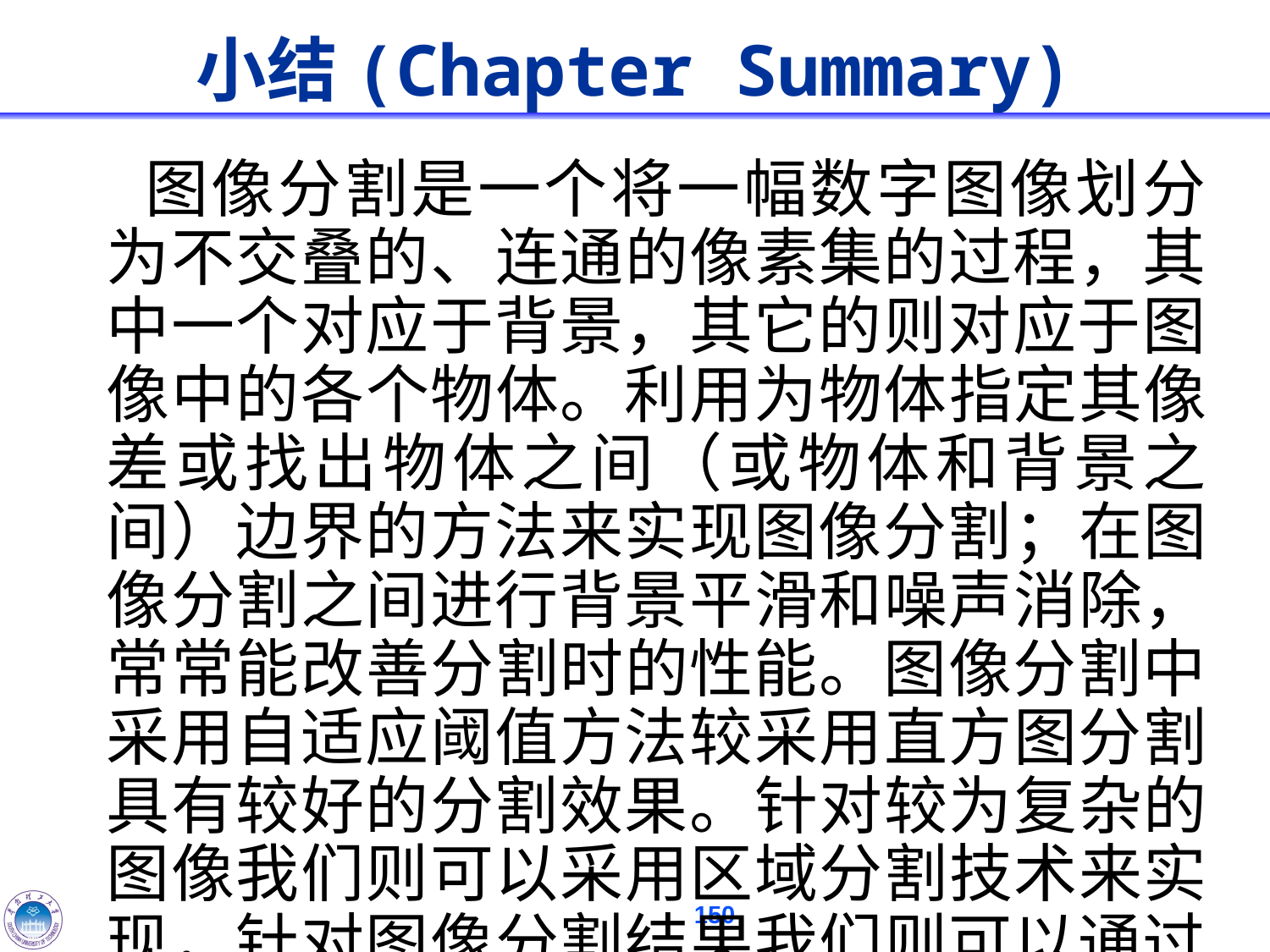

# 小结(Chapter Summary)
   图像分割是一个将一幅数字图像划分为不交叠的、连通的像素集的过程，其中一个对应于背景，其它的则对应于图像中的各个物体。利用为物体指定其像差或找出物体之间（或物体和背景之间）边界的方法来实现图像分割；在图像分割之间进行背景平滑和噪声消除，常常能改善分割时的性能。图像分割中采用自适应阈值方法较采用直方图分割具有较好的分割效果。针对较为复杂的图像我们则可以采用区域分割技术来实现，针对图像分割结果我们则可以通过采用隶属关系图，边界链码，或线段编码来存储。